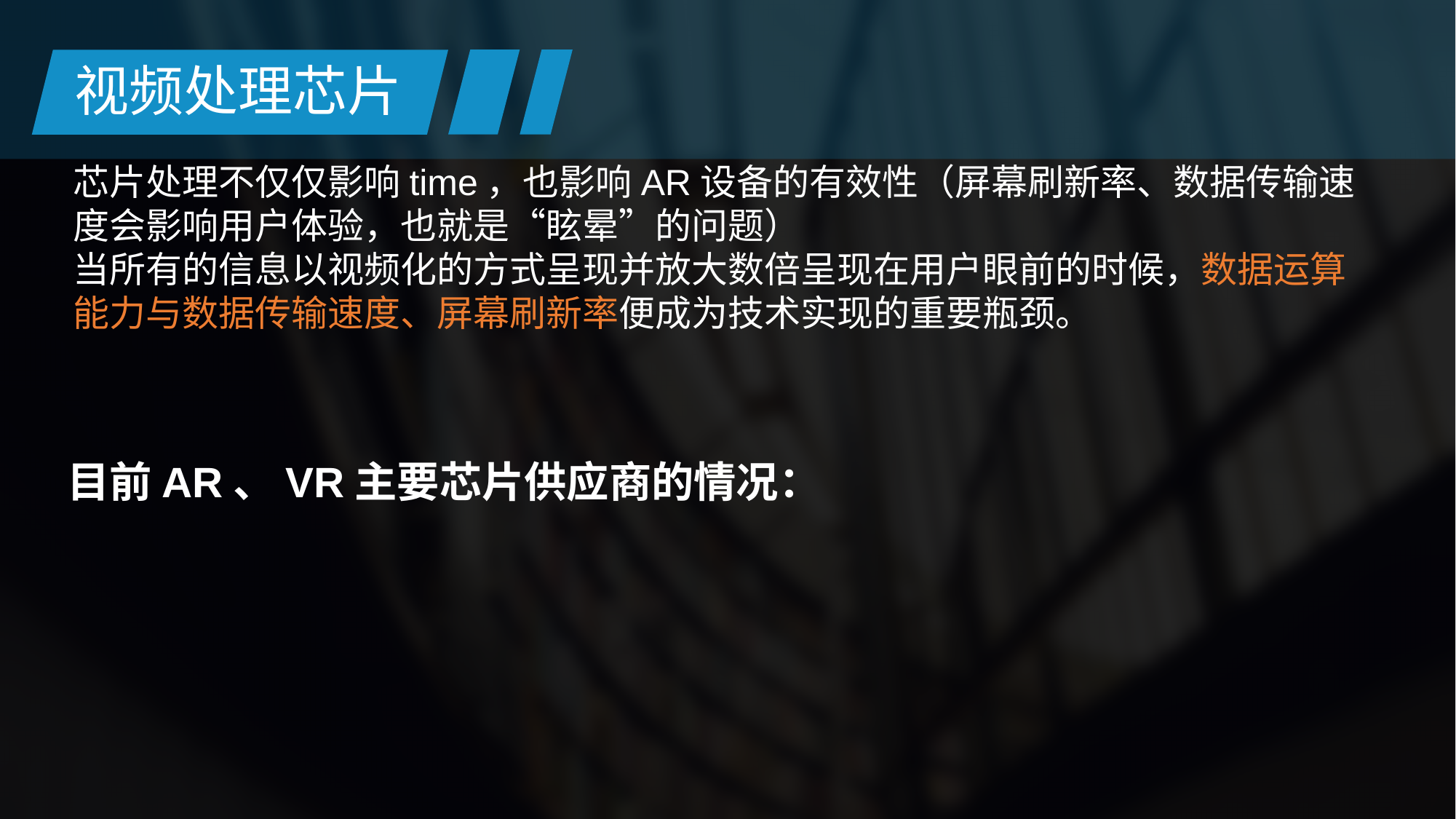

视频处理芯片
芯片处理不仅仅影响time，也影响AR设备的有效性（屏幕刷新率、数据传输速度会影响用户体验，也就是“眩晕”的问题）
当所有的信息以视频化的方式呈现并放大数倍呈现在用户眼前的时候，数据运算能力与数据传输速度、屏幕刷新率便成为技术实现的重要瓶颈。

目前AR、VR主要芯片供应商的情况：